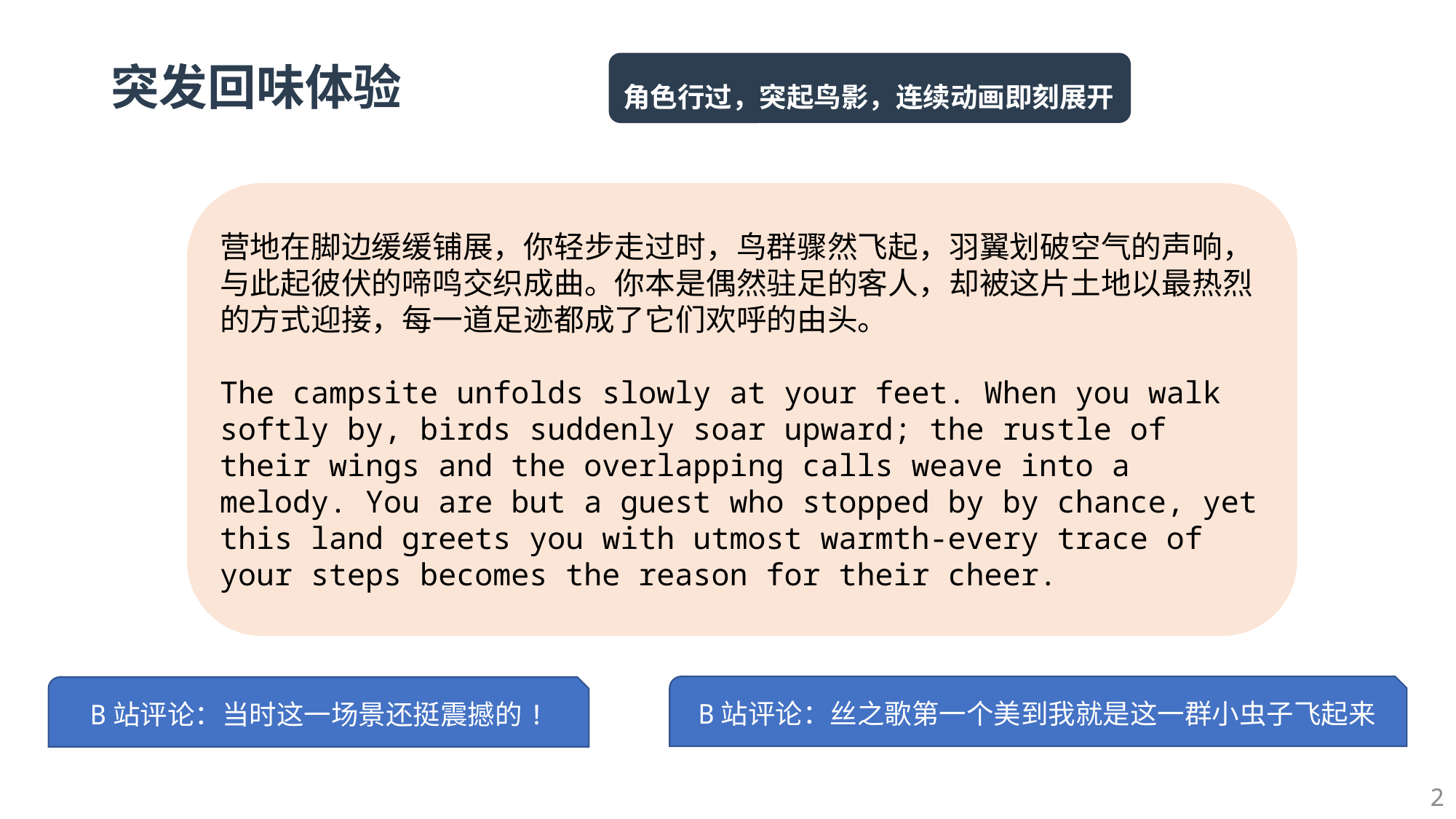

角色行过，突起鸟影，连续动画即刻展开
# 突发回味体验
营地在脚边缓缓铺展，你轻步走过时，鸟群骤然飞起，羽翼划破空气的声响，与此起彼伏的啼鸣交织成曲。你本是偶然驻足的客人，却被这片土地以最热烈的方式迎接，每一道足迹都成了它们欢呼的由头。

The campsite unfolds slowly at your feet. When you walk softly by, birds suddenly soar upward; the rustle of their wings and the overlapping calls weave into a melody. You are but a guest who stopped by by chance, yet this land greets you with utmost warmth-every trace of your steps becomes the reason for their cheer.
B站评论：丝之歌第一个美到我就是这一群小虫子飞起来
B站评论：当时这一场景还挺震撼的!
2